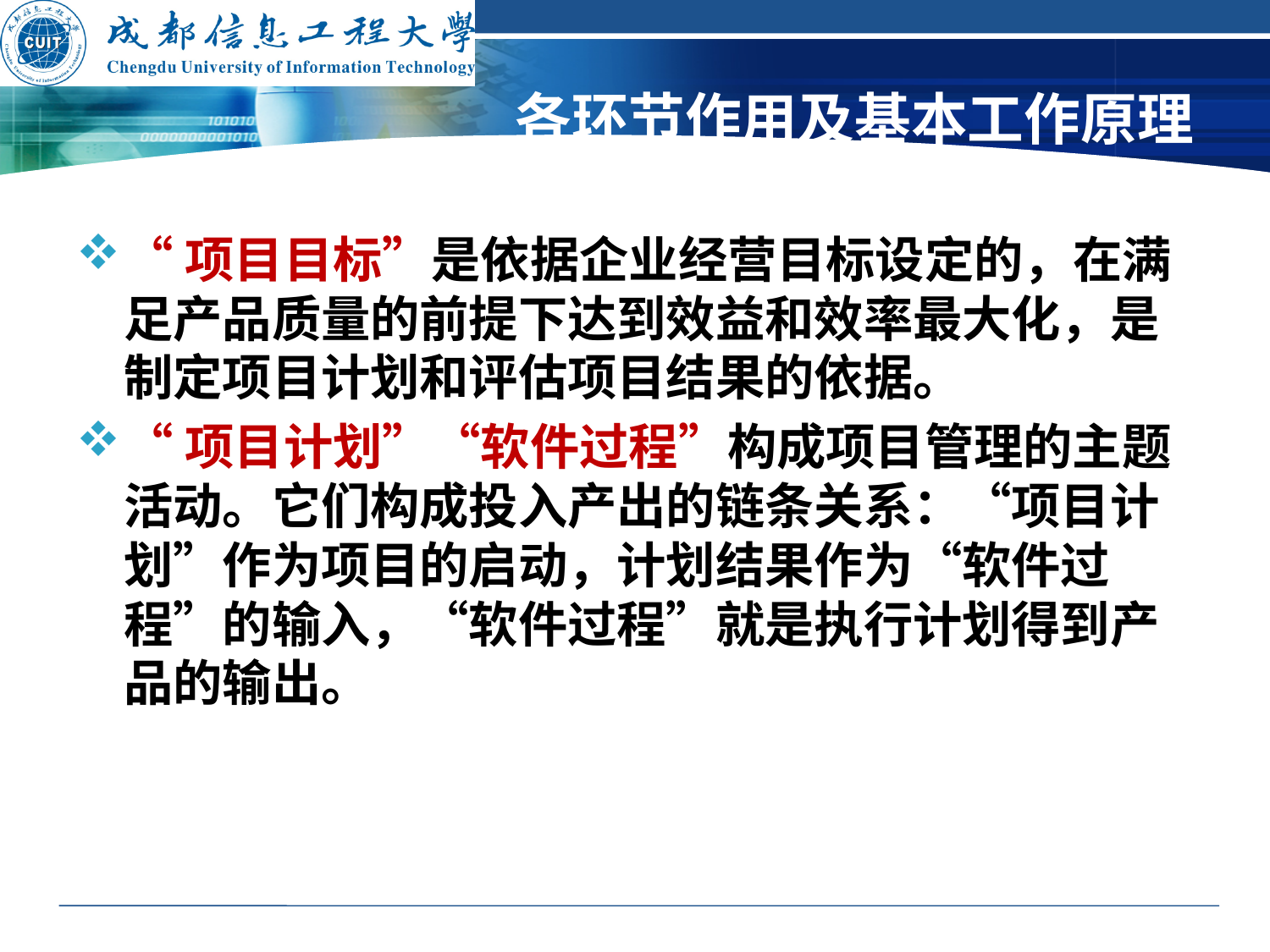

# 各环节作用及基本工作原理
“项目目标”是依据企业经营目标设定的，在满足产品质量的前提下达到效益和效率最大化，是制定项目计划和评估项目结果的依据。
“项目计划”“软件过程”构成项目管理的主题活动。它们构成投入产出的链条关系：“项目计划”作为项目的启动，计划结果作为“软件过程”的输入，“软件过程”就是执行计划得到产品的输出。